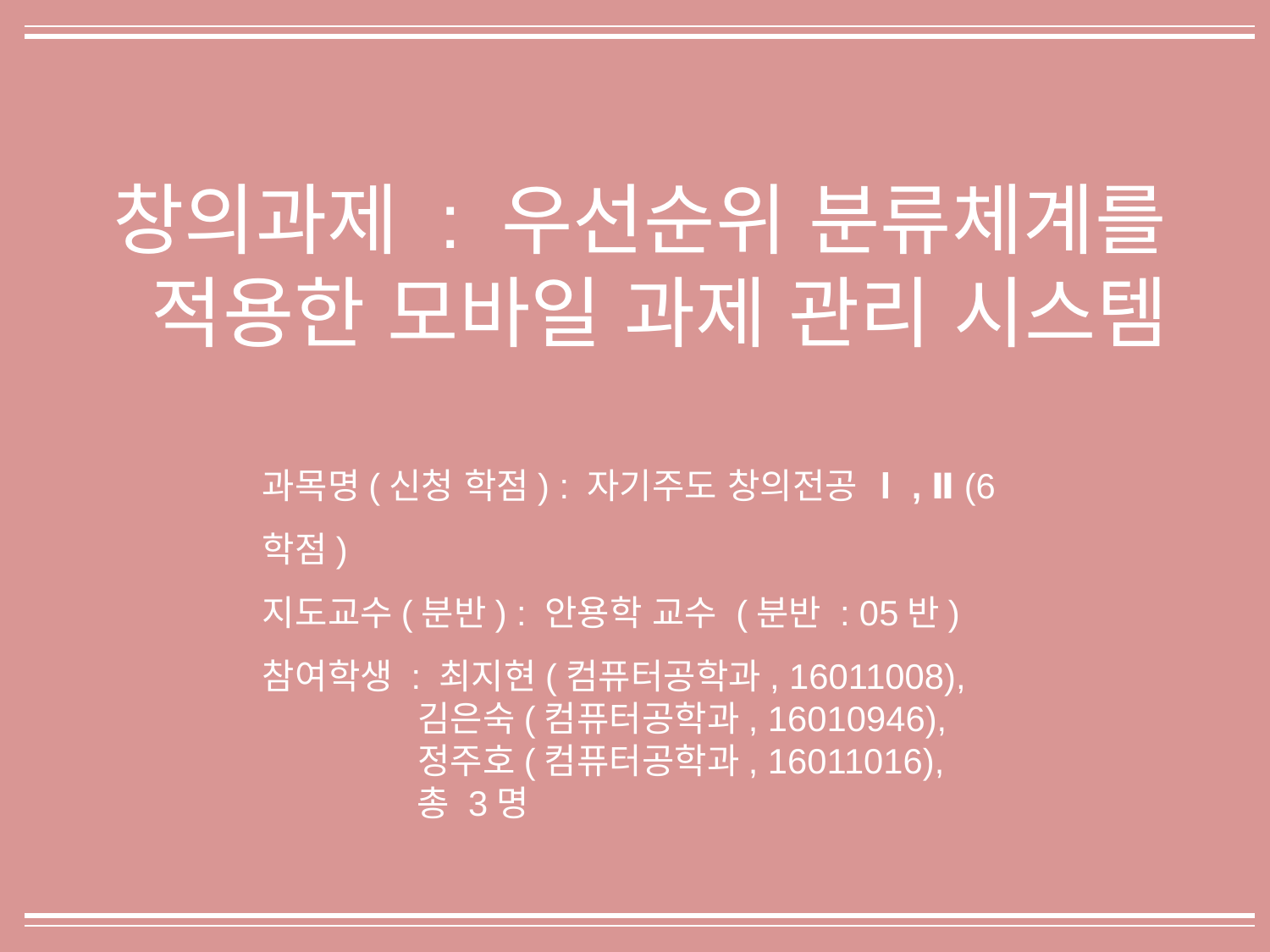

창의과제 : 우선순위 분류체계를
 적용한 모바일 과제 관리 시스템
과목명(신청 학점) : 자기주도 창의전공 Ⅰ, Ⅱ (6학점)
지도교수(분반) : 안용학 교수 (분반 : 05반)
참여학생 : 최지현(컴퓨터공학과, 16011008),
	  김은숙(컴퓨터공학과, 16010946),
	  정주호(컴퓨터공학과, 16011016),
	  총 3명